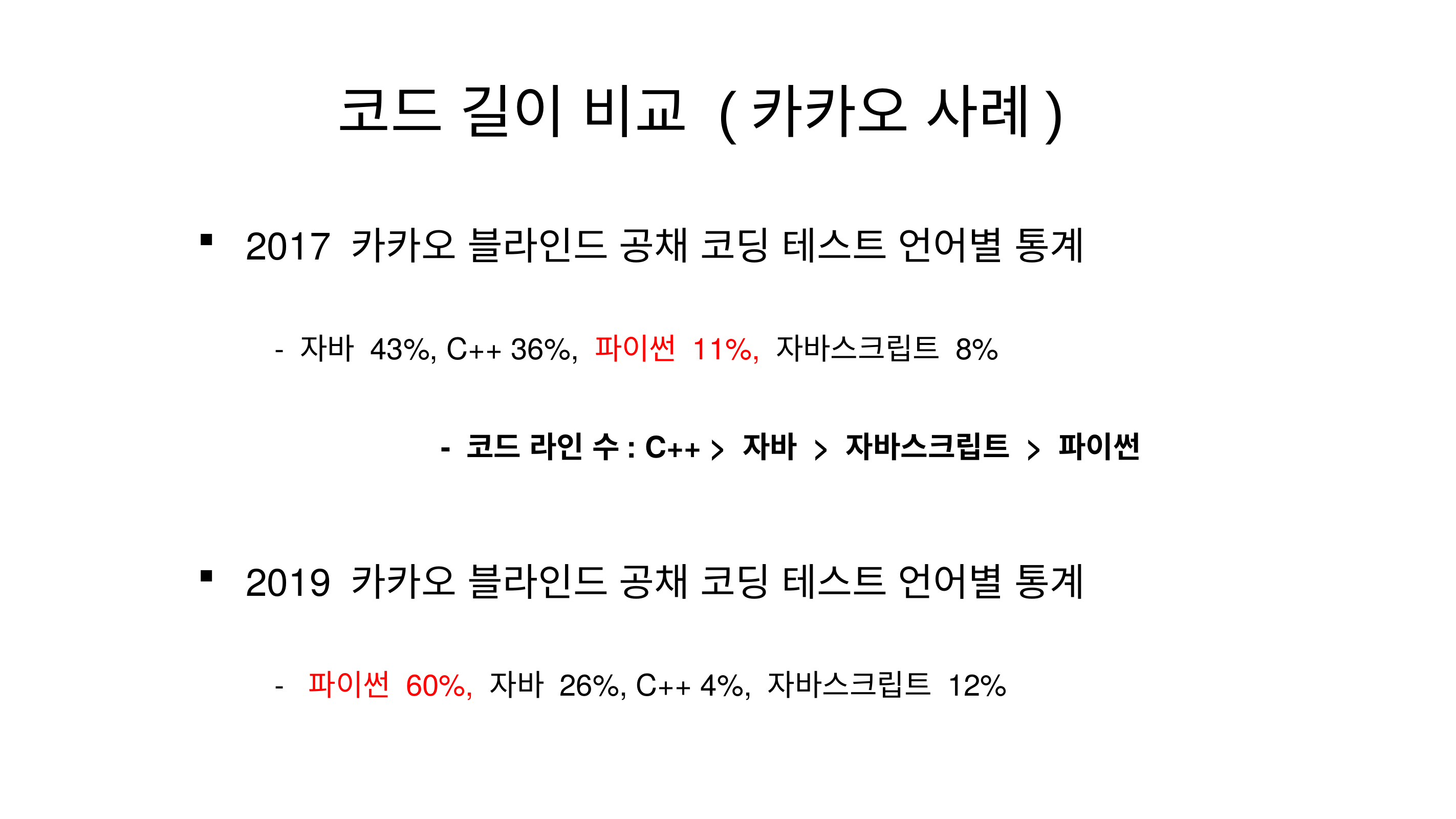

# 코드 길이 비교 (카카오 사례)
2017 카카오 블라인드 공채 코딩 테스트 언어별 통계

	- 자바 43%, C++ 36%, 파이썬 11%, 자바스크립트 8%

				- 코드 라인 수: C++ > 자바 > 자바스크립트 > 파이썬

2019 카카오 블라인드 공채 코딩 테스트 언어별 통계

	-  파이썬 60%, 자바 26%, C++ 4%, 자바스크립트 12%